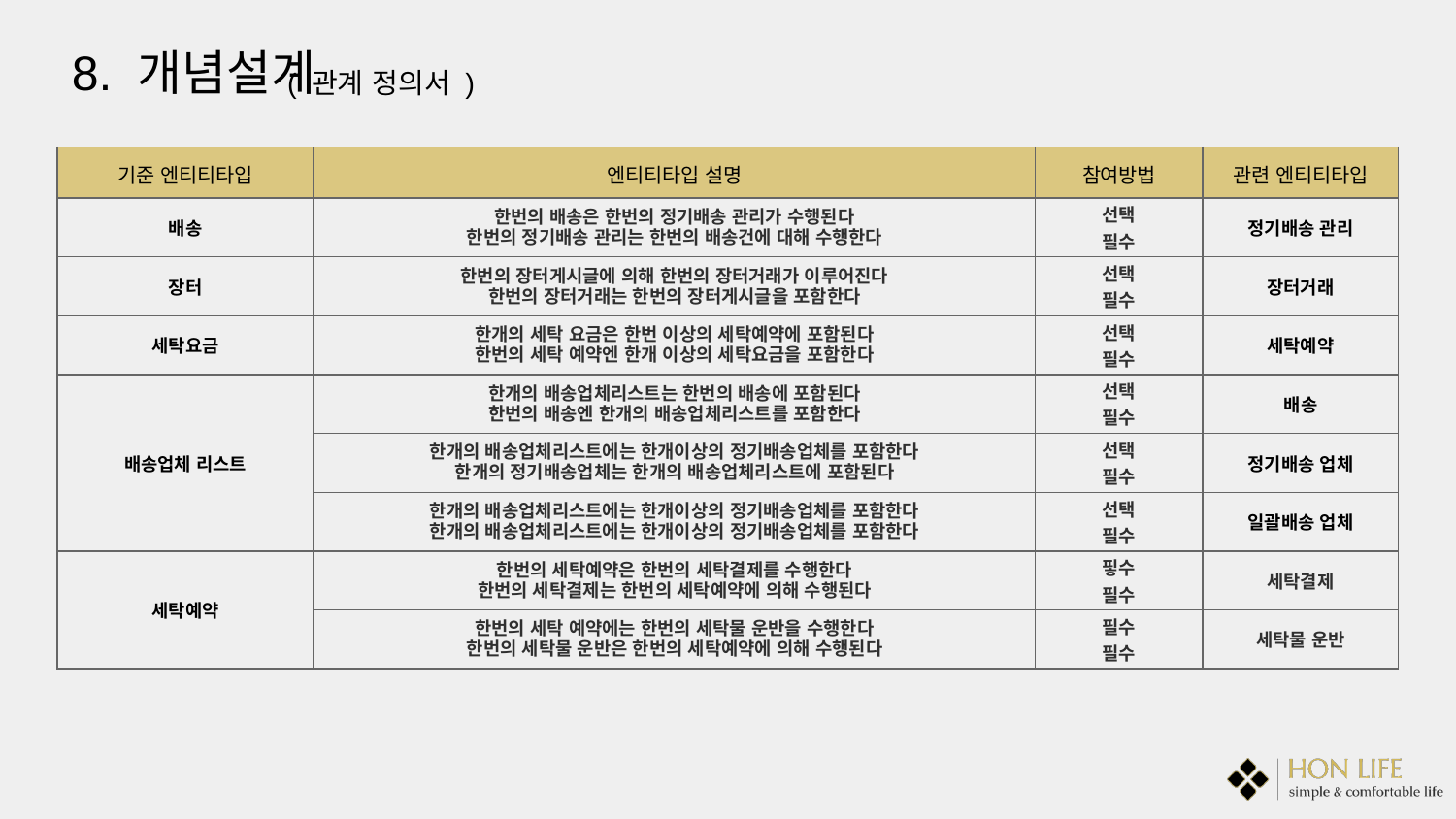

8. 개념설계
( 관계 정의서 )

| 기준 엔티티타입 | 엔티티타입 설명 | 참여방법 |  | 관련 엔티티타입 |
| --- | --- | --- | --- | --- |
| 배송 | 한번의 배송은 한번의 정기배송 관리가 수행된다 한번의 정기배송 관리는 한번의 배송건에 대해 수행한다 | 선택 필수 |  | 정기배송 관리 |
| 장터 | 한번의 장터게시글에 의해 한번의 장터거래가 이루어진다 한번의 장터거래는 한번의 장터게시글을 포함한다 | 선택 필수 |  | 장터거래 |
| 세탁요금 | 한개의 세탁 요금은 한번 이상의 세탁예약에 포함된다 한번의 세탁 예약엔 한개 이상의 세탁요금을 포함한다 | 선택 필수 |  | 세탁예약 |
| 배송업체 리스트 | 한개의 배송업체리스트는 한번의 배송에 포함된다 한번의 배송엔 한개의 배송업체리스트를 포함한다 | 선택 필수 |  | 배송 |
|  | 한개의 배송업체리스트에는 한개이상의 정기배송업체를 포함한다 한개의 정기배송업체는 한개의 배송업체리스트에 포함된다 | 선택 필수 |  | 정기배송 업체 |
|  | 한개의 배송업체리스트에는 한개이상의 정기배송업체를 포함한다 한개의 배송업체리스트에는 한개이상의 정기배송업체를 포함한다 | 선택 필수 |  | 일괄배송 업체 |
| 세탁예약 | 한번의 세탁예약은 한번의 세탁결제를 수행한다 한번의 세탁결제는 한번의 세탁예약에 의해 수행된다 | 핗수 필수 |  | 세탁결제 |
|  | 한번의 세탁 예약에는 한번의 세탁물 운반을 수행한다 한번의 세탁물 운반은 한번의 세탁예약에 의해 수행된다 | 필수 필수 |  | 세탁물 운반 |